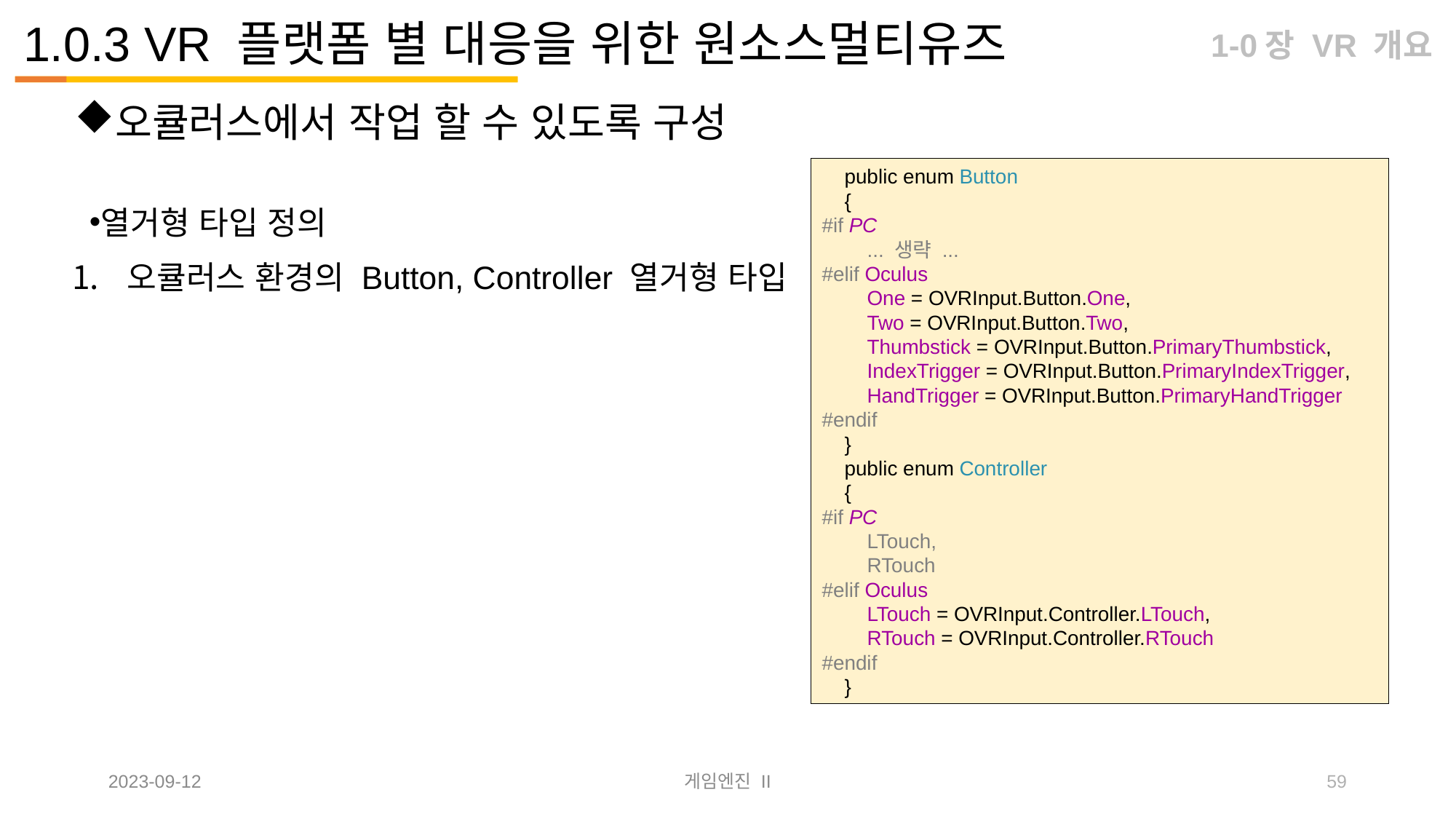

# 1.0.3 VR 플랫폼 별 대응을 위한 원소스멀티유즈
1-0장 VR 개요

오큘러스에서 작업 할 수 있도록 구성
    public enum Button
    {
#if PC
        ... 생략 ...
#elif Oculus
        One = OVRInput.Button.One,
        Two = OVRInput.Button.Two,
        Thumbstick = OVRInput.Button.PrimaryThumbstick,
        IndexTrigger = OVRInput.Button.PrimaryIndexTrigger,
        HandTrigger = OVRInput.Button.PrimaryHandTrigger
#endif
    }
    public enum Controller
    {
#if PC
        LTouch,
        RTouch
#elif Oculus
        LTouch = OVRInput.Controller.LTouch,
        RTouch = OVRInput.Controller.RTouch
#endif
    }
열거형 타입 정의
오큘러스 환경의 Button, Controller 열거형 타입

2023-09-12
게임엔진 II
59